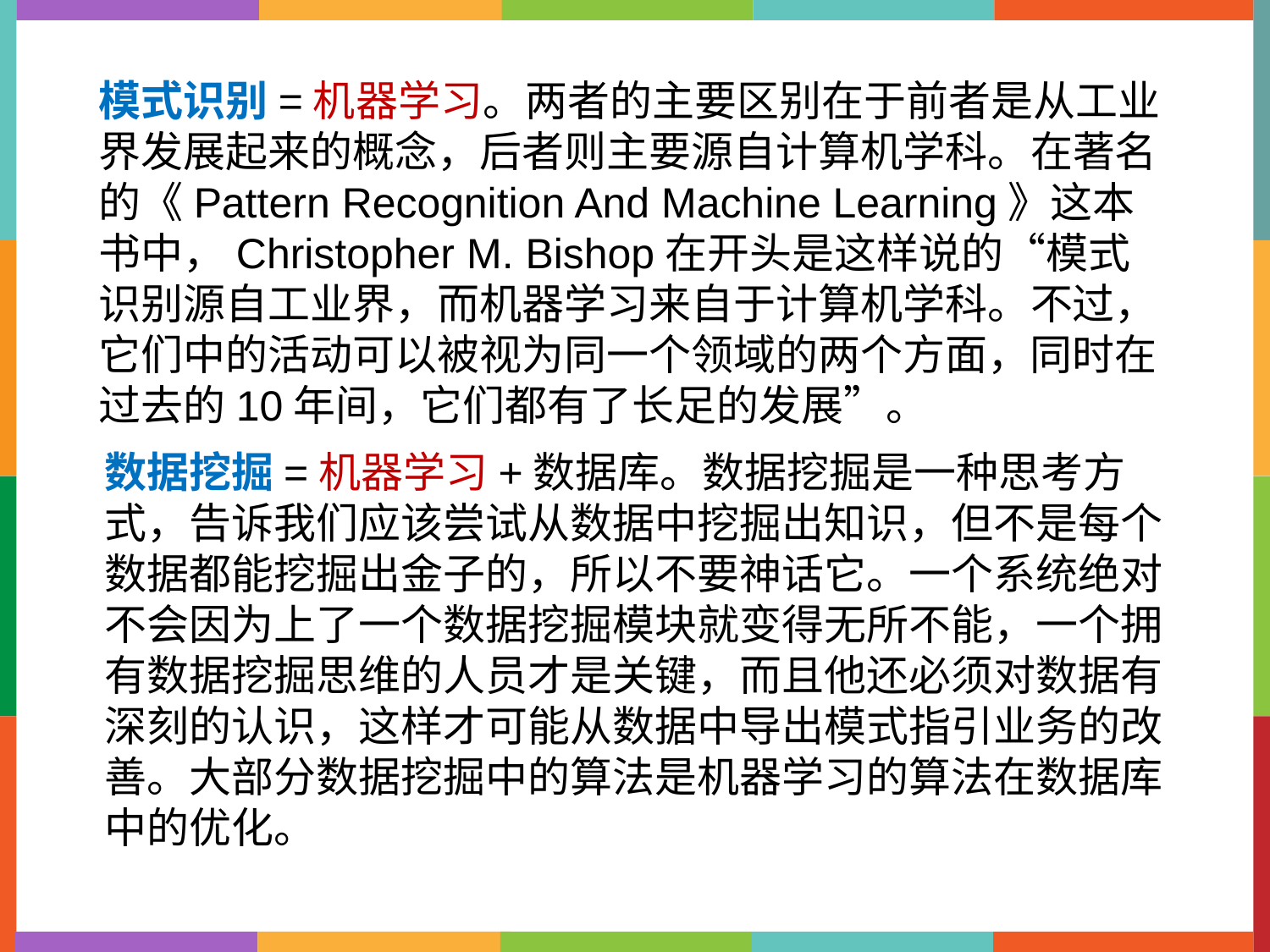

模式识别=机器学习。两者的主要区别在于前者是从工业界发展起来的概念，后者则主要源自计算机学科。在著名的《Pattern Recognition And Machine Learning》这本书中，Christopher M. Bishop在开头是这样说的“模式识别源自工业界，而机器学习来自于计算机学科。不过，它们中的活动可以被视为同一个领域的两个方面，同时在过去的10年间，它们都有了长足的发展”。
数据挖掘=机器学习+数据库。数据挖掘是一种思考方式，告诉我们应该尝试从数据中挖掘出知识，但不是每个数据都能挖掘出金子的，所以不要神话它。一个系统绝对不会因为上了一个数据挖掘模块就变得无所不能，一个拥有数据挖掘思维的人员才是关键，而且他还必须对数据有深刻的认识，这样才可能从数据中导出模式指引业务的改善。大部分数据挖掘中的算法是机器学习的算法在数据库中的优化。